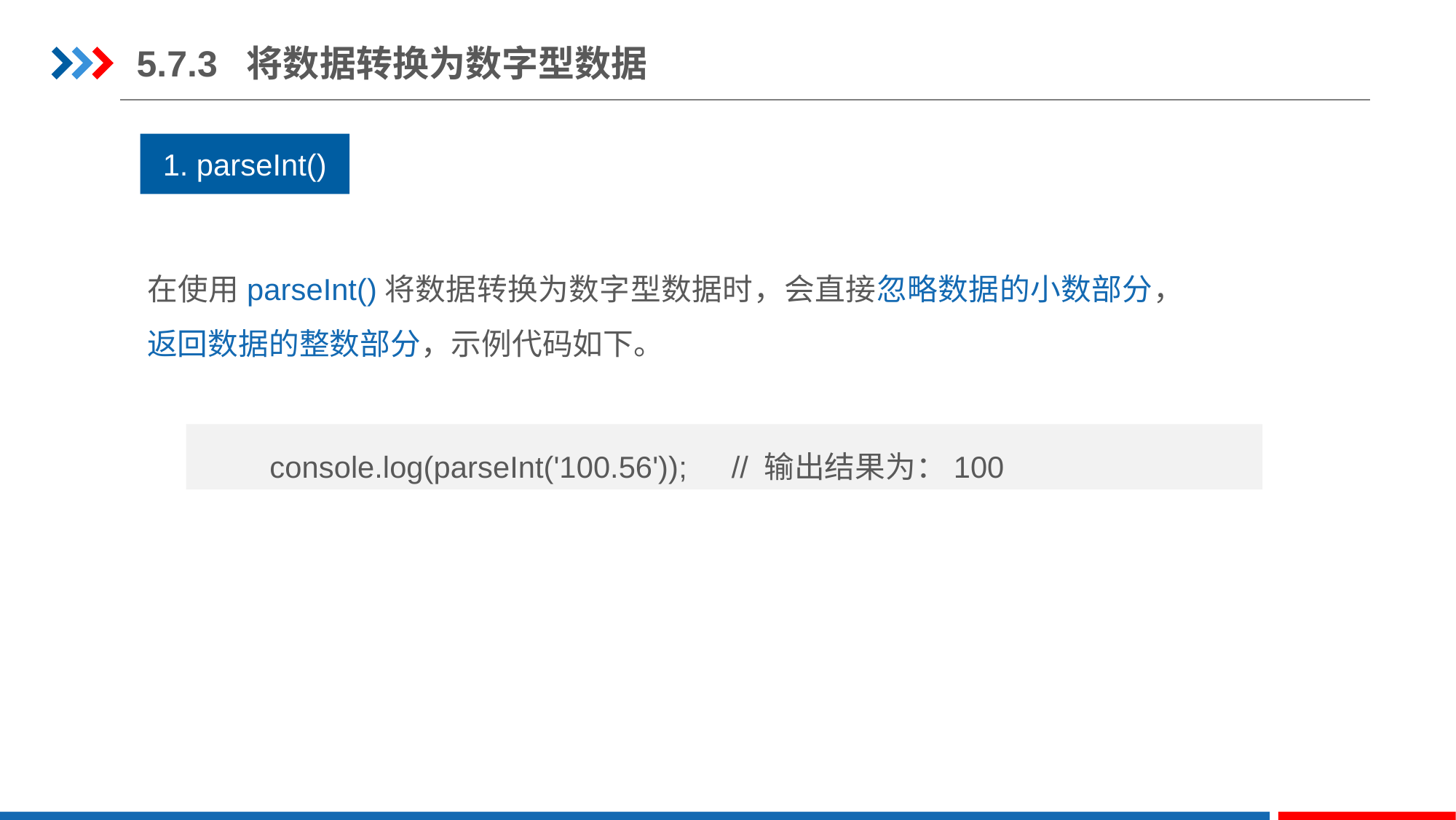

5.7.3  将数据转换为数字型数据
1. parseInt()
在使用parseInt()将数据转换为数字型数据时，会直接忽略数据的小数部分，返回数据的整数部分，示例代码如下。
console.log(parseInt('100.56'));	   // 输出结果为：100